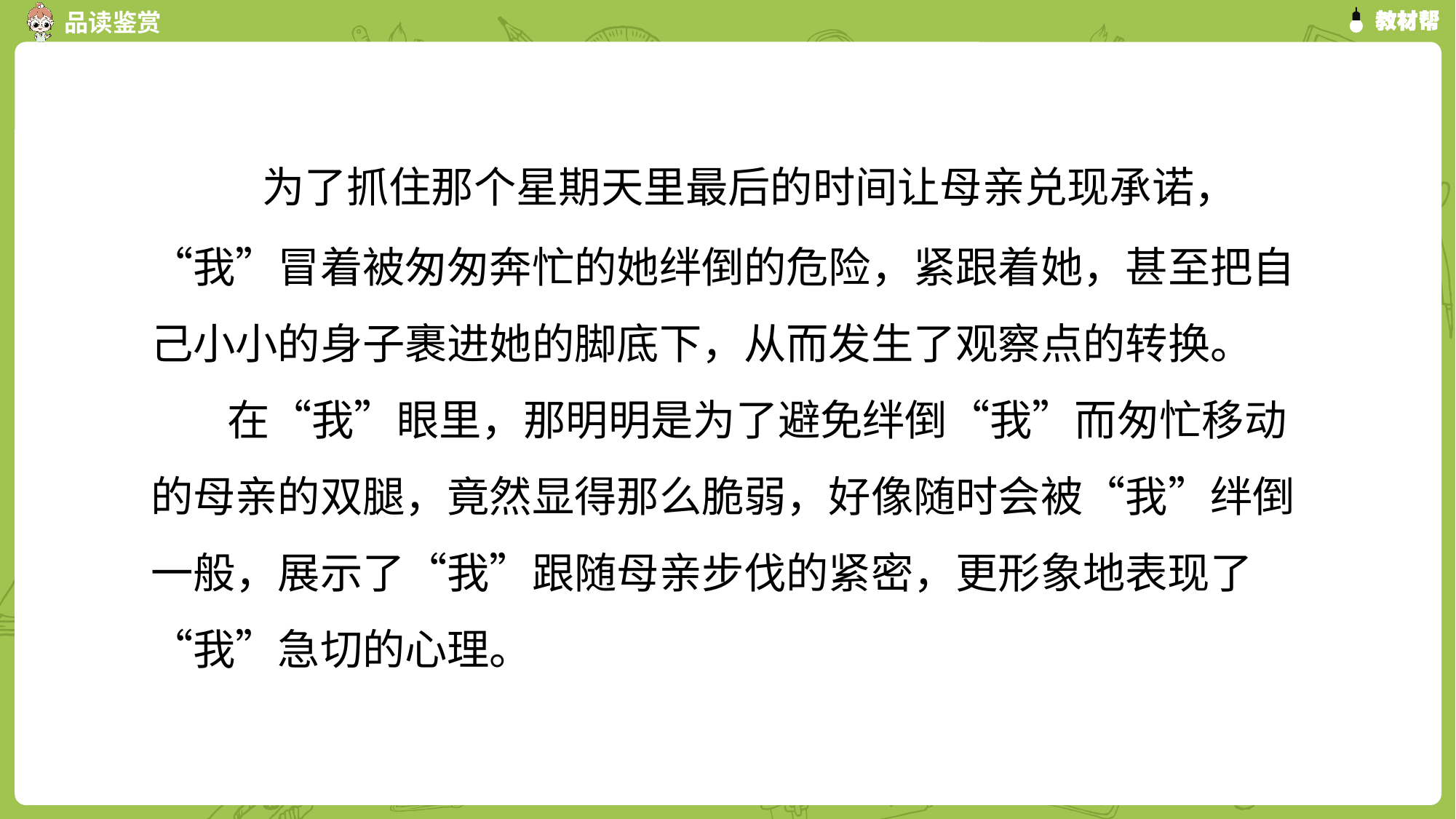

为了抓住那个星期天里最后的时间让母亲兑现承诺，“我”冒着被匆匆奔忙的她绊倒的危险，紧跟着她，甚至把自己小小的身子裹进她的脚底下，从而发生了观察点的转换。
       在“我”眼里，那明明是为了避免绊倒“我”而匆忙移动的母亲的双腿，竟然显得那么脆弱，好像随时会被“我”绊倒一般，展示了“我”跟随母亲步伐的紧密，更形象地表现了“我”急切的心理。